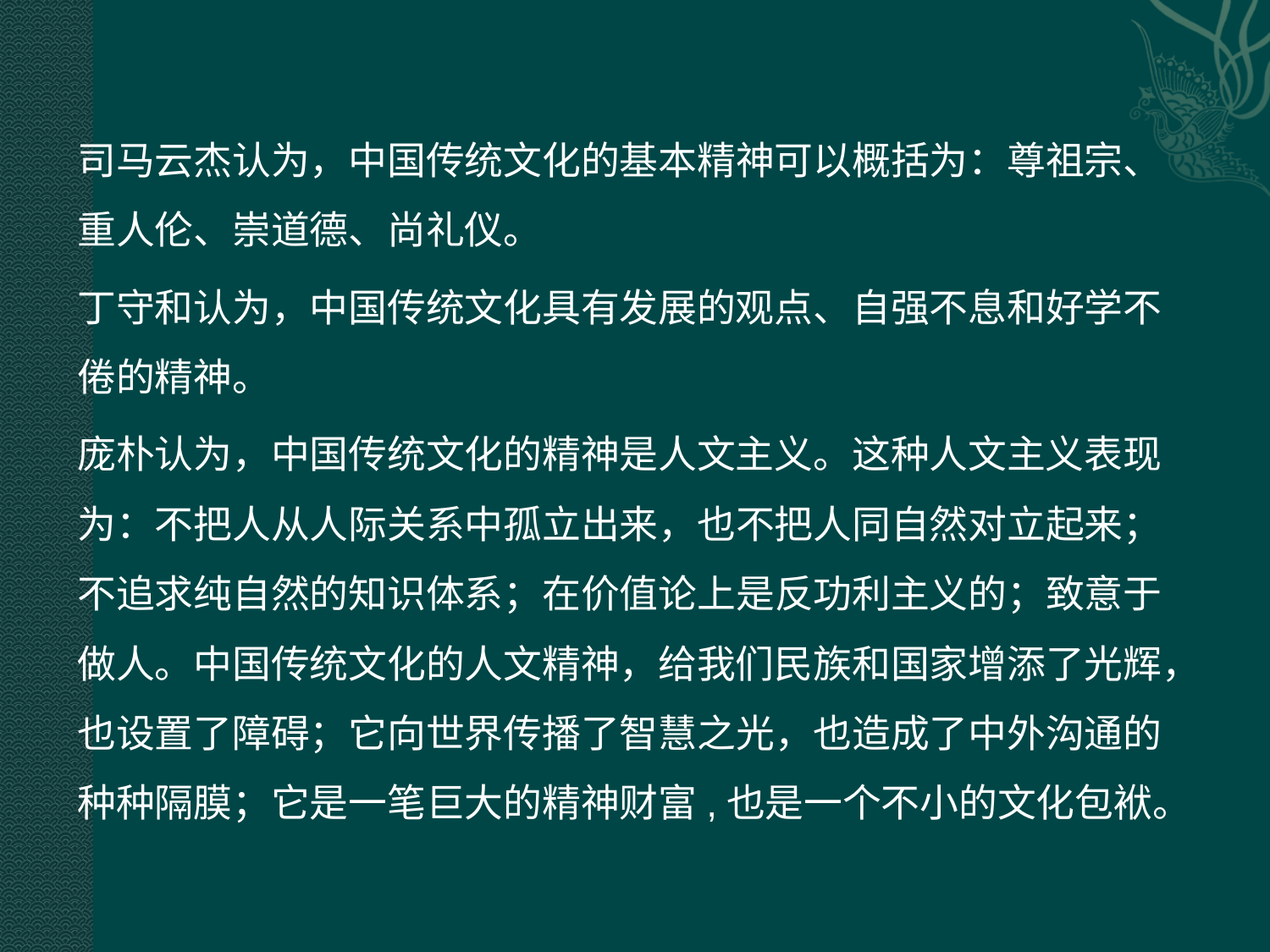

司马云杰认为，中国传统文化的基本精神可以概括为：尊祖宗、重人伦、崇道德、尚礼仪。
丁守和认为，中国传统文化具有发展的观点、自强不息和好学不倦的精神。
庞朴认为，中国传统文化的精神是人文主义。这种人文主义表现为：不把人从人际关系中孤立出来，也不把人同自然对立起来；不追求纯自然的知识体系；在价值论上是反功利主义的；致意于做人。中国传统文化的人文精神，给我们民族和国家增添了光辉，也设置了障碍；它向世界传播了智慧之光，也造成了中外沟通的种种隔膜；它是一笔巨大的精神财富,也是一个不小的文化包袱。